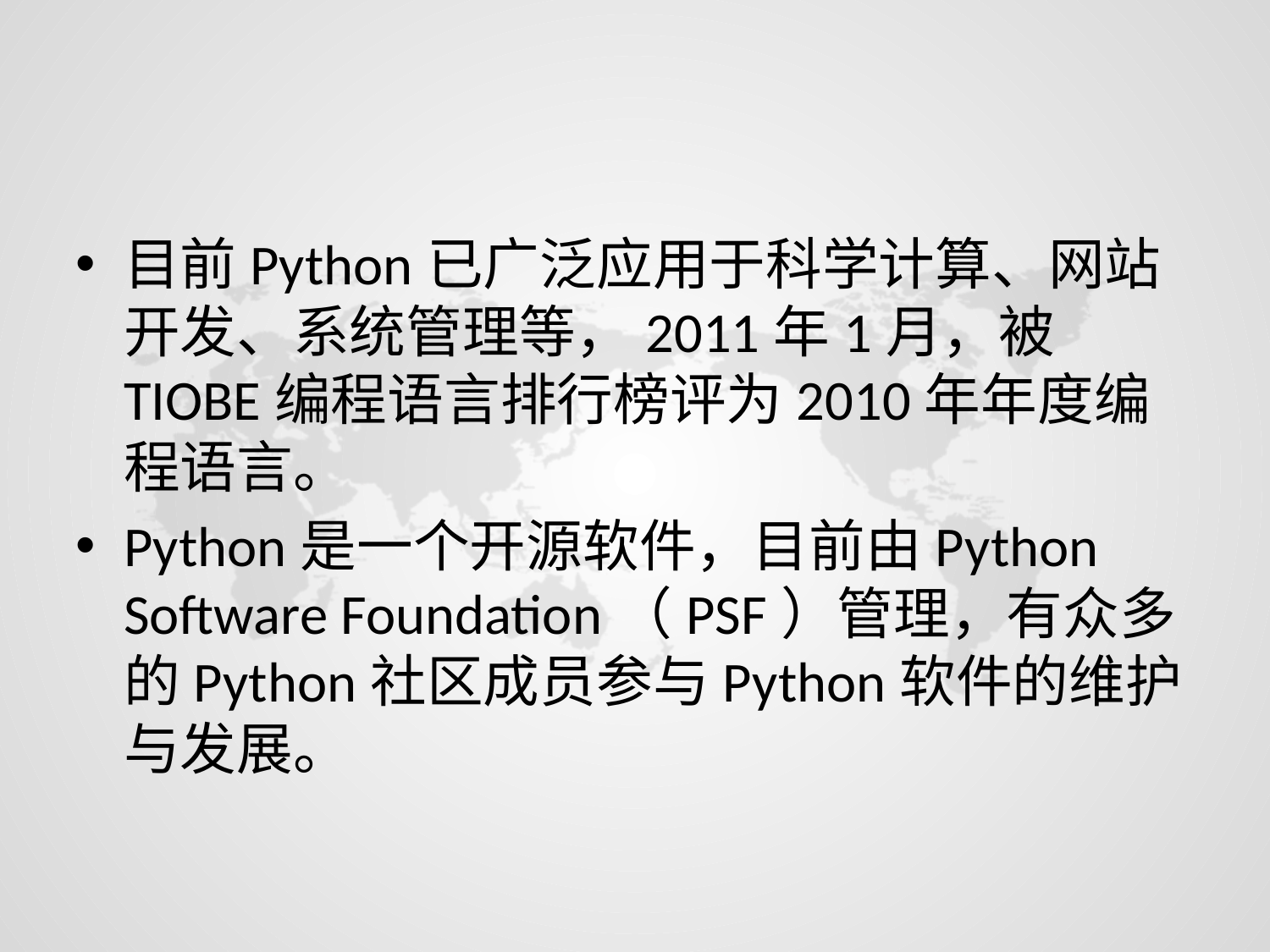

#
目前Python已广泛应用于科学计算、网站开发、系统管理等，2011年1月，被TIOBE编程语言排行榜评为2010年年度编程语言。
Python是一个开源软件，目前由Python Software Foundation（PSF）管理，有众多的Python社区成员参与Python软件的维护与发展。